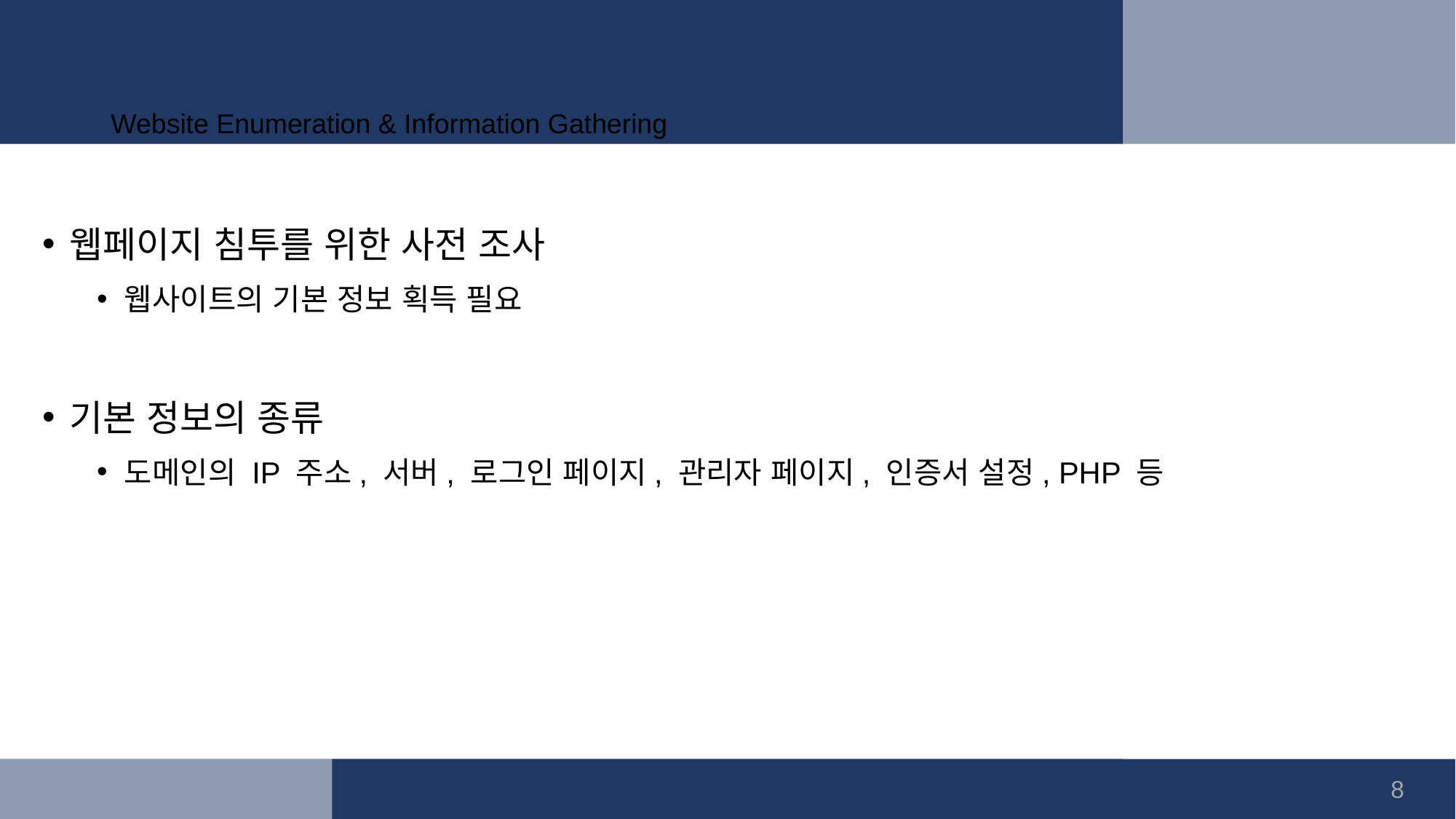

# Website Enumeration & Information Gathering
웹페이지 침투를 위한 사전 조사
웹사이트의 기본 정보 획득 필요

기본 정보의 종류
도메인의 IP 주소, 서버, 로그인 페이지, 관리자 페이지, 인증서 설정, PHP 등

8